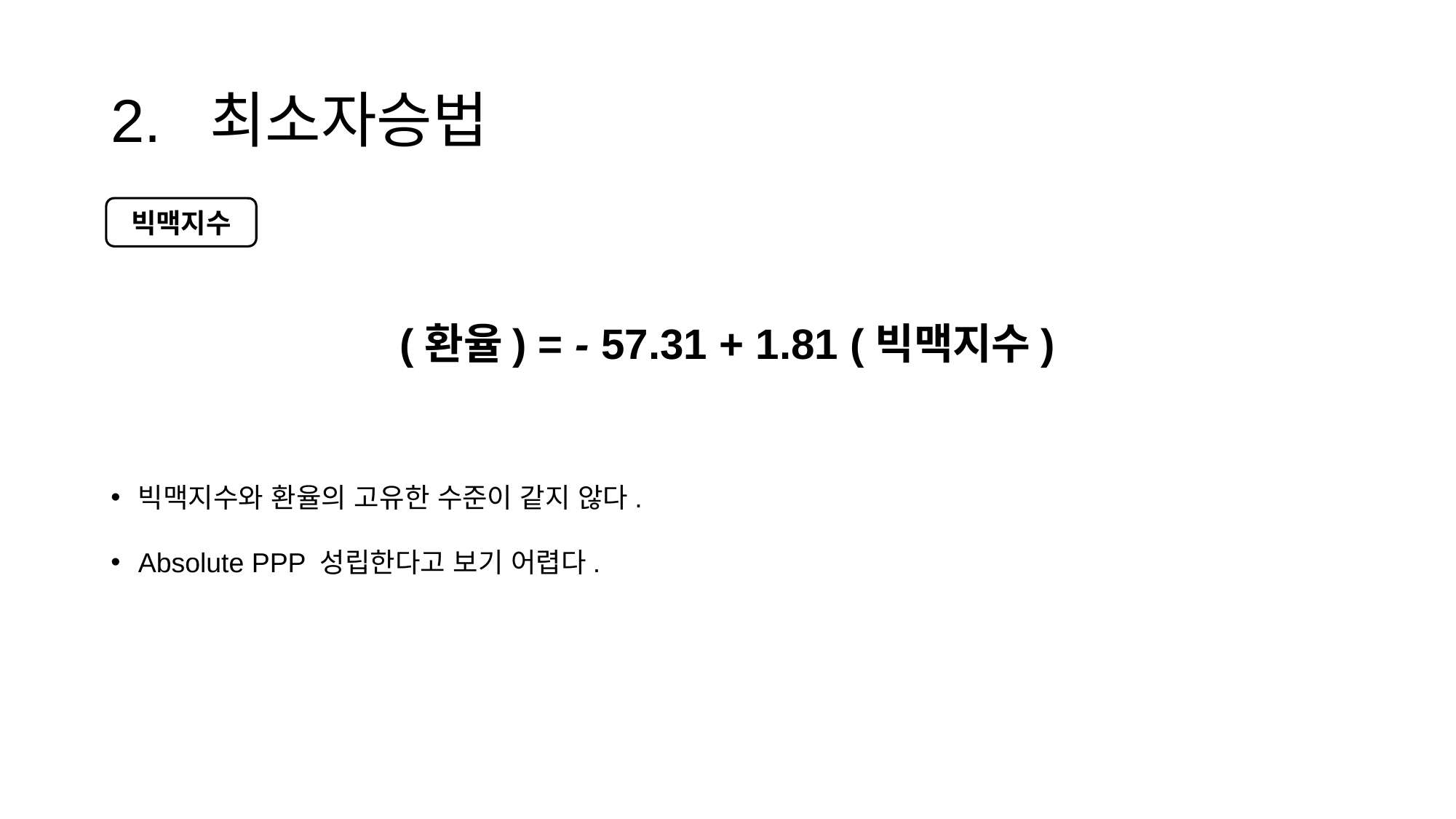

# 2.  최소자승법
빅맥지수

빅맥지수와 환율의 고유한 수준이 같지 않다.
Absolute PPP 성립한다고 보기 어렵다.
(환율) = - 57.31 + 1.81 (빅맥지수)